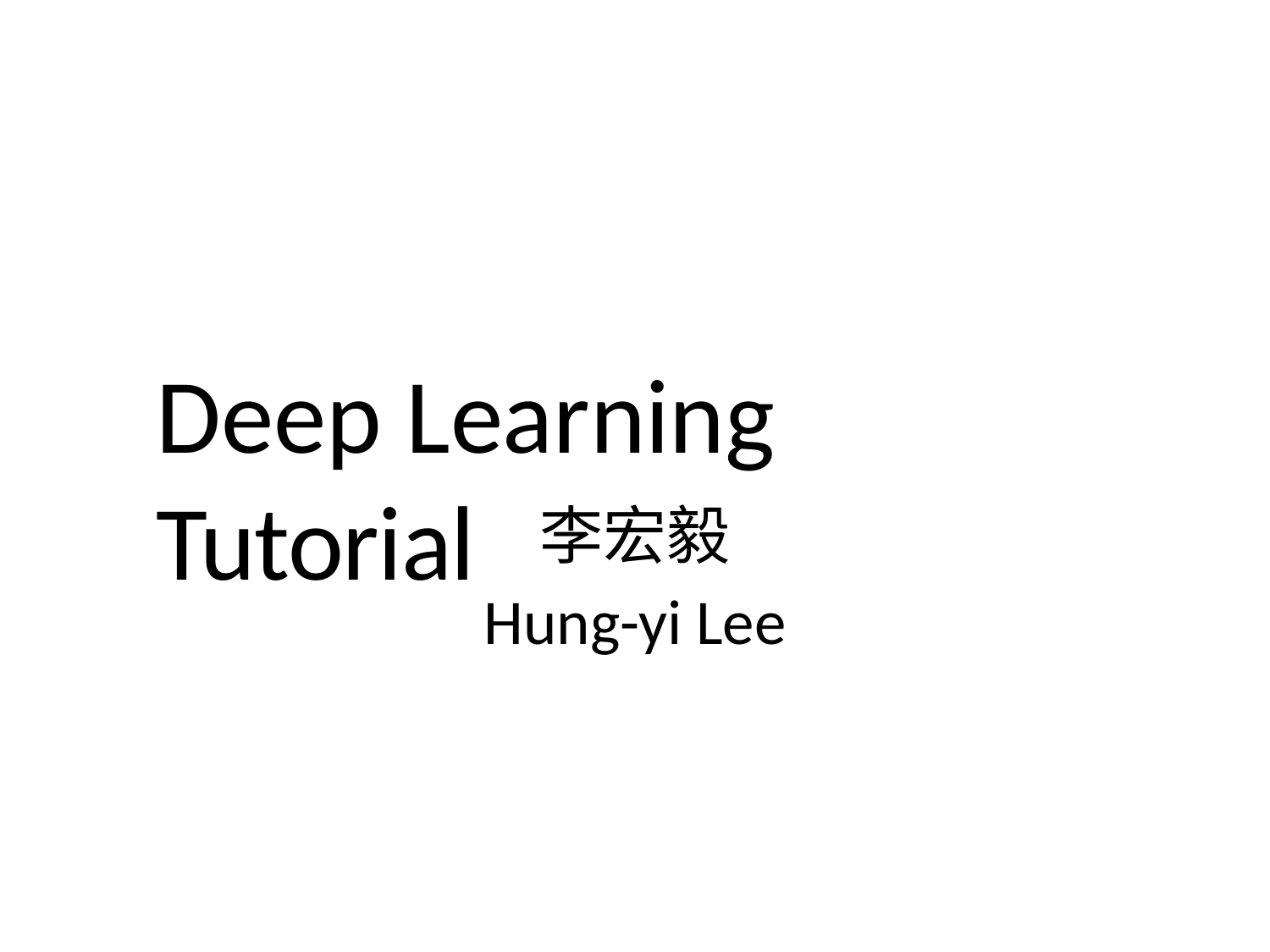

# Deep Learning Tutorial
李宏毅
Hung-yi Lee